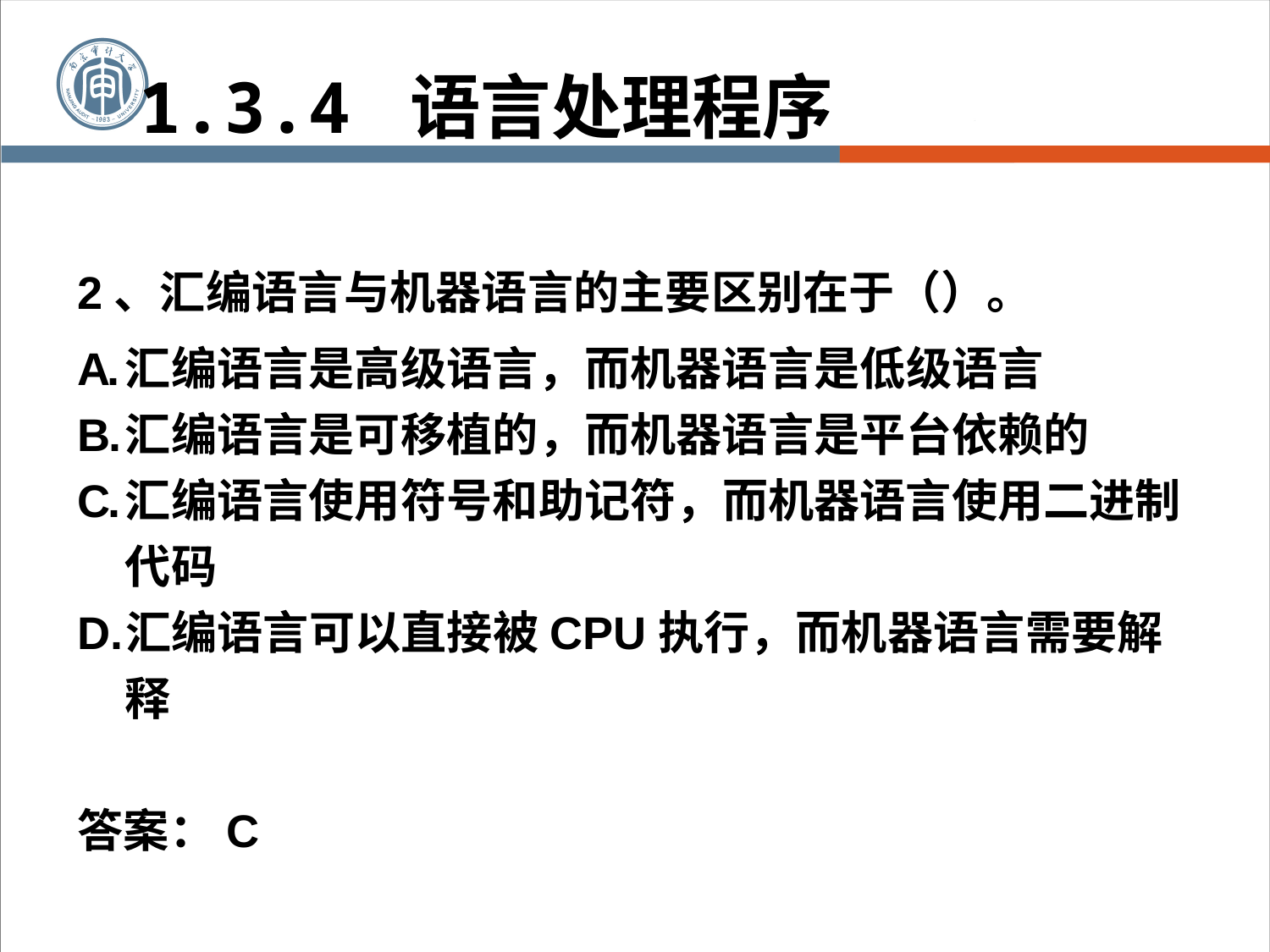

1.3.4 语言处理程序
2、汇编语言与机器语言的主要区别在于（）。
汇编语言是高级语言，而机器语言是低级语言
汇编语言是可移植的，而机器语言是平台依赖的
汇编语言使用符号和助记符，而机器语言使用二进制代码
汇编语言可以直接被CPU执行，而机器语言需要解释

答案：C